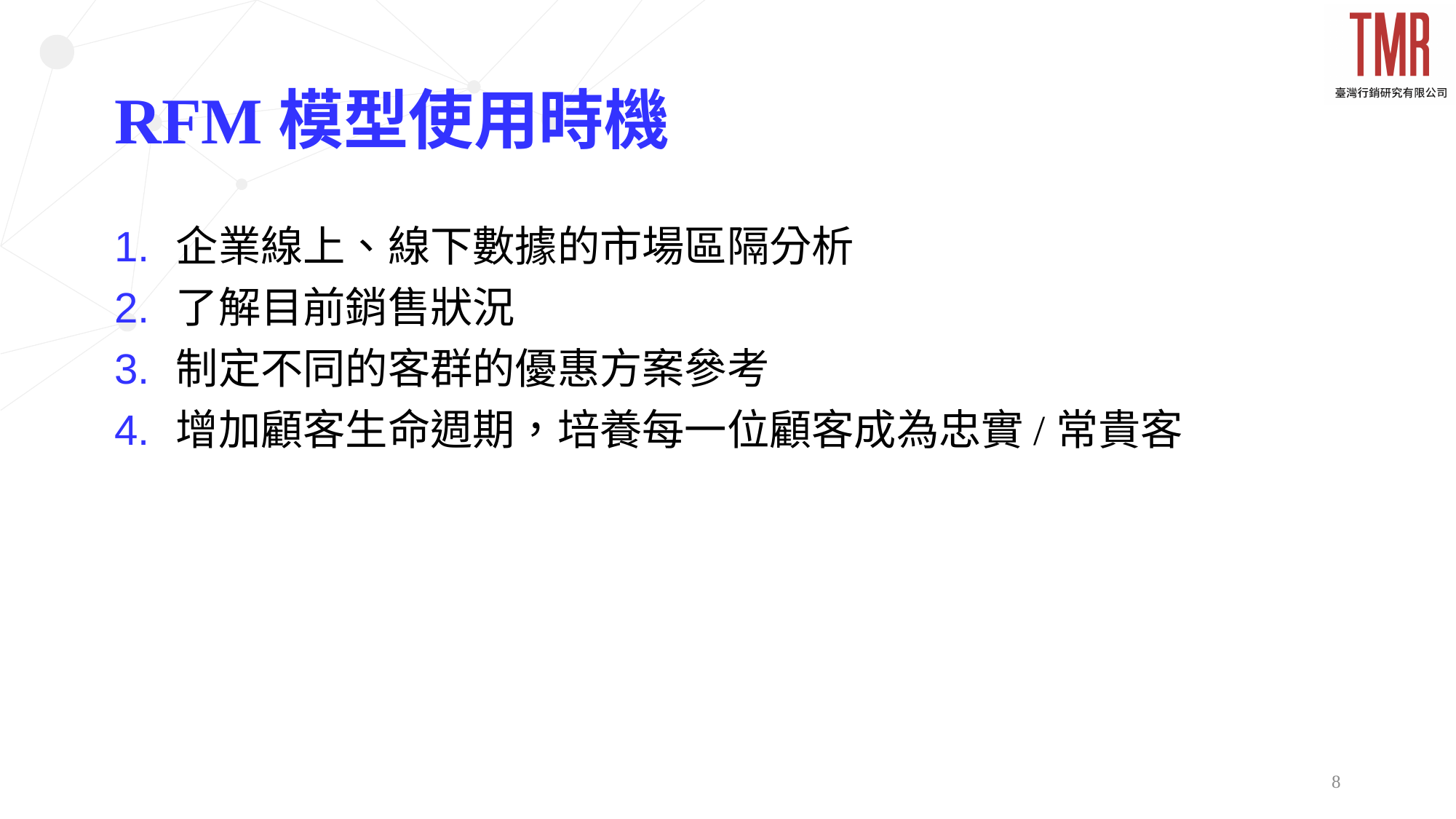

# RFM模型使用時機
企業線上、線下數據的市場區隔分析
了解目前銷售狀況
制定不同的客群的優惠方案參考
增加顧客生命週期，培養每一位顧客成為忠實/常貴客

8